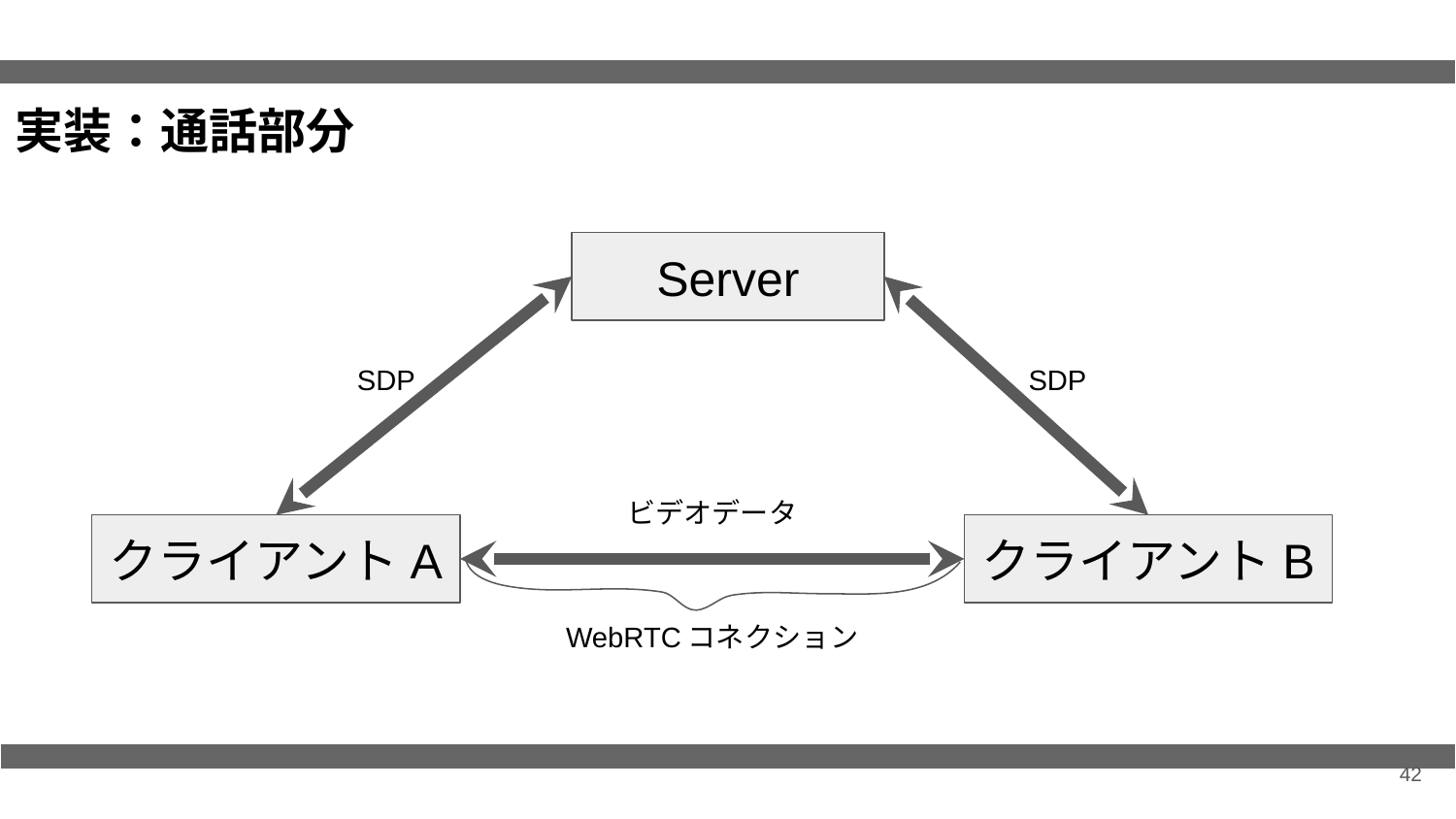

実装：通話部分
Server
SDP
SDP
ビデオデータ
クライアントA
クライアントB

WebRTCコネクション
42